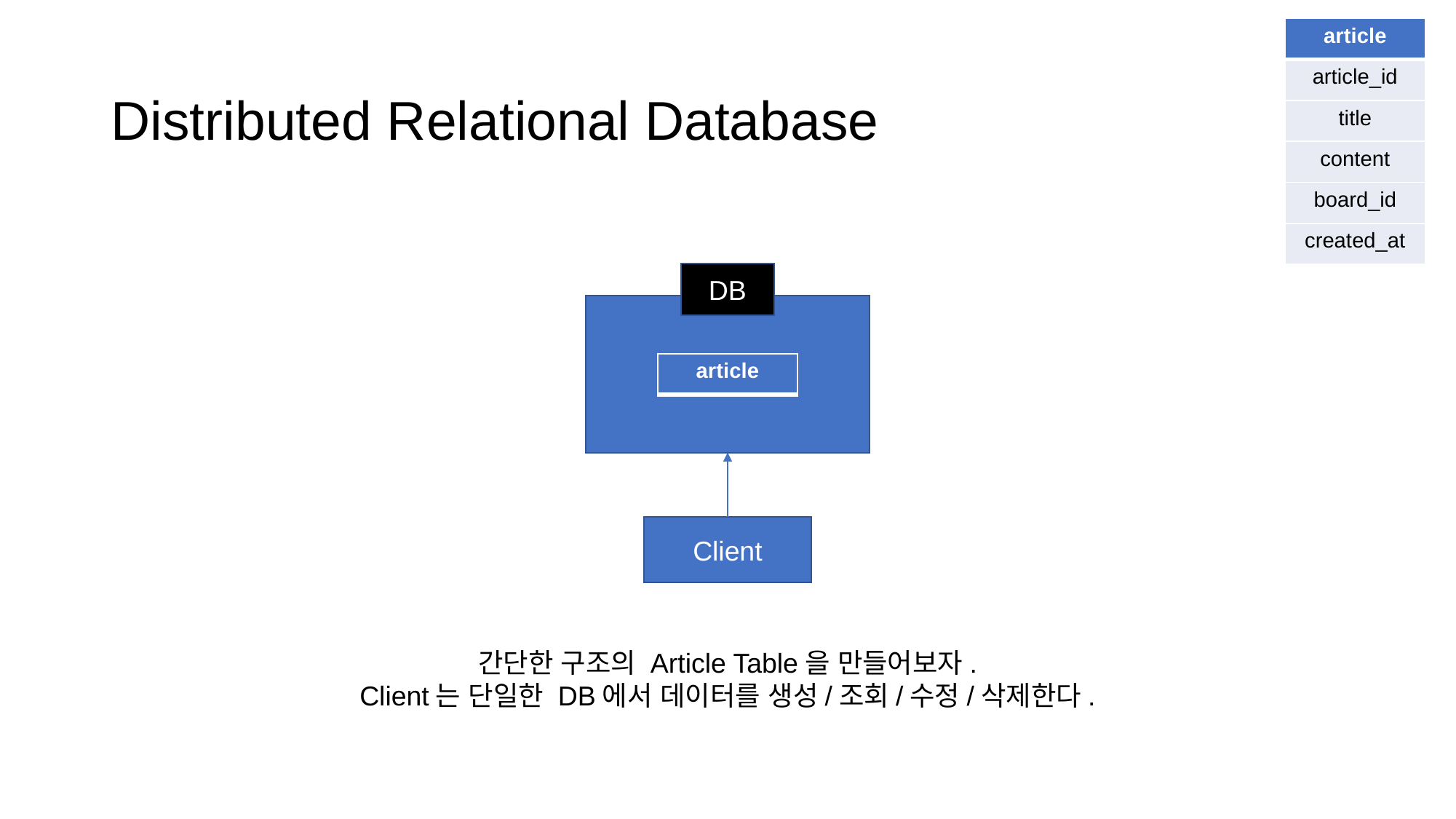

| article |
| --- |
| article\_id |
| title |
| content |
| board\_id |
| created\_at |
# Distributed Relational Database
DB

| article |
| --- |
Client
간단한 구조의 Article Table을 만들어보자.
Client는 단일한 DB에서 데이터를 생성/조회/수정/삭제한다.